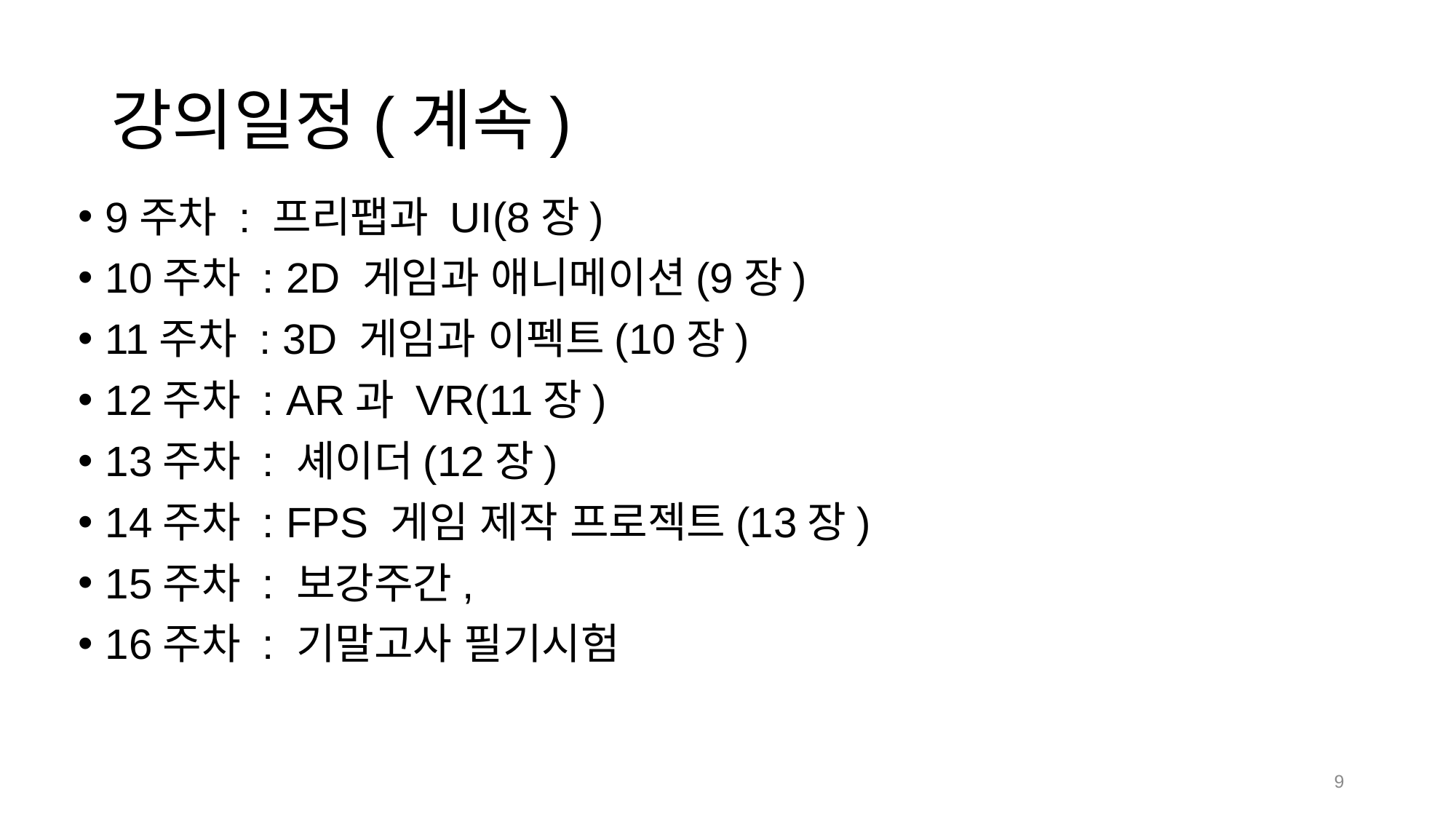

# 강의일정(계속)
9주차 : 프리팹과 UI(8장)
10주차 : 2D 게임과 애니메이션(9장)
11주차 : 3D 게임과 이펙트(10장)
12주차 : AR과 VR(11장)
13주차 : 셰이더(12장)
14주차 : FPS 게임 제작 프로젝트(13장)
15주차 : 보강주간,
16주차 : 기말고사 필기시험
9